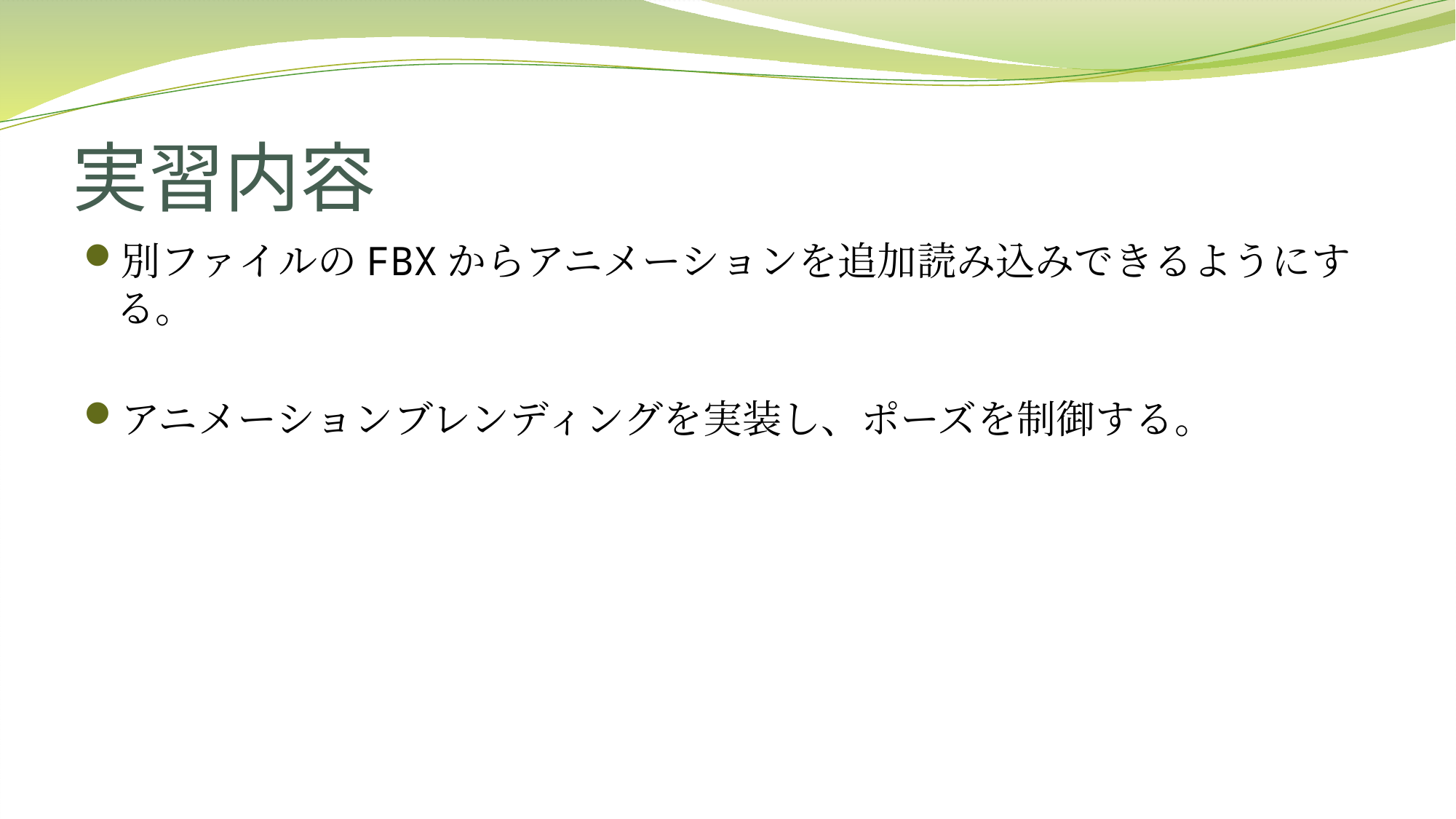

# 実習内容
別ファイルのFBXからアニメーションを追加読み込みできるようにする。

アニメーションブレンディングを実装し、ポーズを制御する。